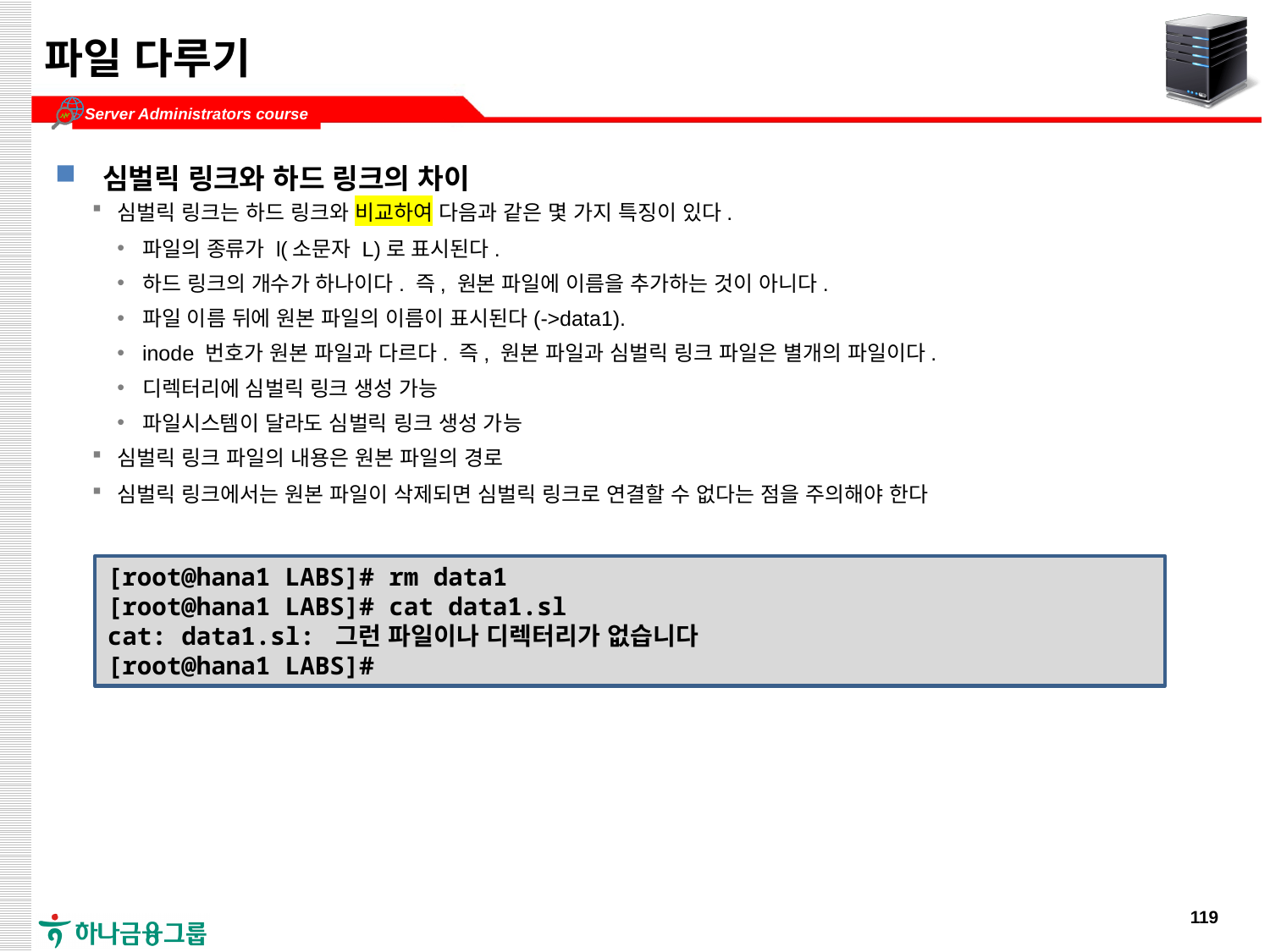

# 파일 다루기
심벌릭 링크와 하드 링크의 차이
심벌릭 링크는 하드 링크와 비교하여 다음과 같은 몇 가지 특징이 있다.
파일의 종류가 l(소문자 L)로 표시된다.
하드 링크의 개수가 하나이다. 즉, 원본 파일에 이름을 추가하는 것이 아니다.
파일 이름 뒤에 원본 파일의 이름이 표시된다(->data1).
inode 번호가 원본 파일과 다르다. 즉, 원본 파일과 심벌릭 링크 파일은 별개의 파일이다.
디렉터리에 심벌릭 링크 생성 가능
파일시스템이 달라도 심벌릭 링크 생성 가능
심벌릭 링크 파일의 내용은 원본 파일의 경로
심벌릭 링크에서는 원본 파일이 삭제되면 심벌릭 링크로 연결할 수 없다는 점을 주의해야 한다
[root@hana1 LABS]# rm data1
[root@hana1 LABS]# cat data1.sl
cat: data1.sl: 그런 파일이나 디렉터리가 없습니다
[root@hana1 LABS]#